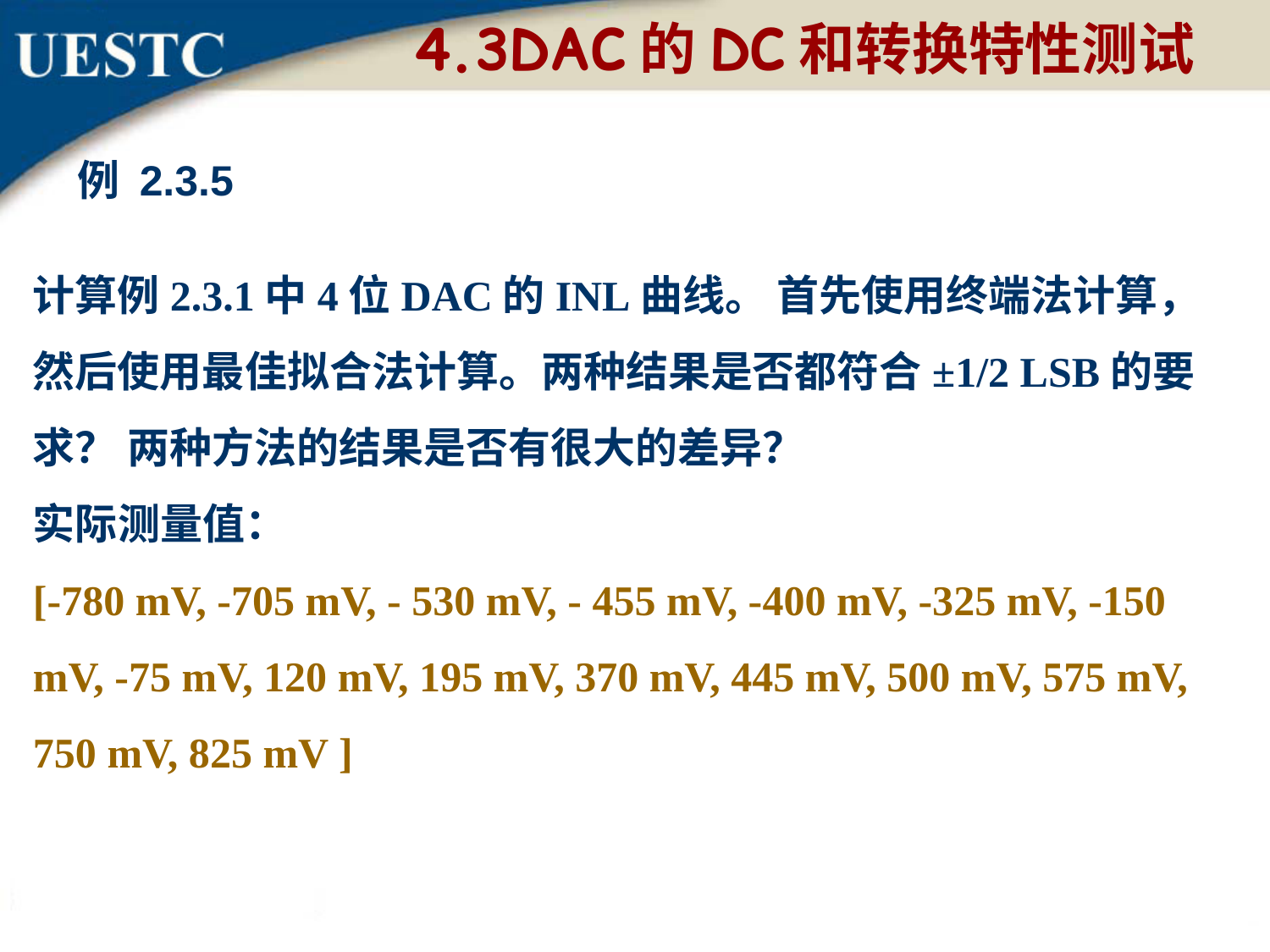

4.3DAC的DC和转换特性测试
例 2.3.5
计算例2.3.1中4位DAC的INL曲线。 首先使用终端法计算，然后使用最佳拟合法计算。两种结果是否都符合±1/2 LSB的要求？ 两种方法的结果是否有很大的差异？
实际测量值：
[-780 mV, -705 mV, - 530 mV, - 455 mV, -400 mV, -325 mV, -150 mV, -75 mV, 120 mV, 195 mV, 370 mV, 445 mV, 500 mV, 575 mV, 750 mV, 825 mV ]